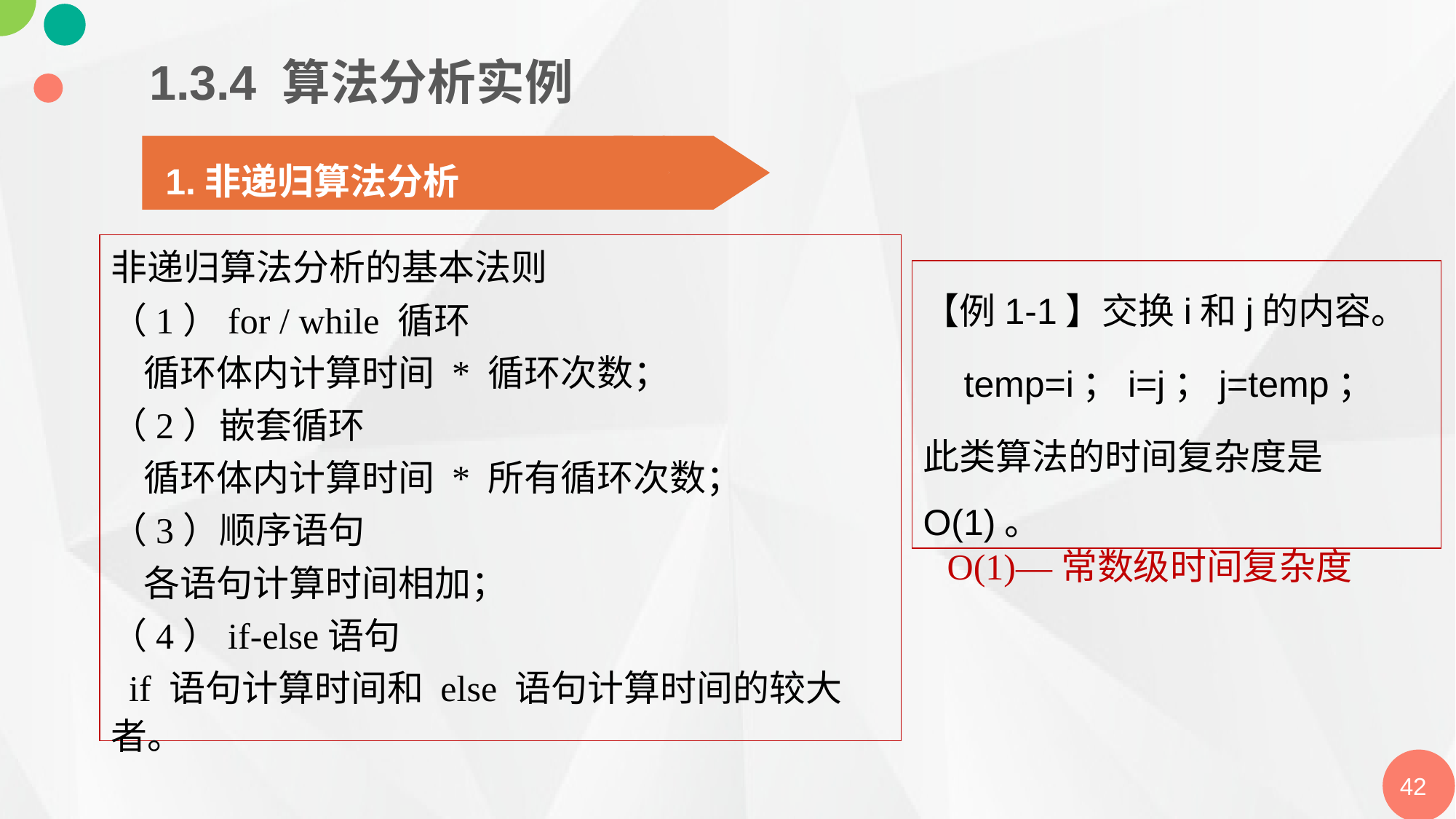

1.3.4 算法分析实例

1.非递归算法分析
非递归算法分析的基本法则
（1）for / while 循环
   循环体内计算时间 * 循环次数；
（2）嵌套循环
   循环体内计算时间 * 所有循环次数；
（3）顺序语句
   各语句计算时间相加；
（4）if-else语句
  if 语句计算时间和 else 语句计算时间的较大者。

【例1-1】交换i和j的内容。
    temp=i；i=j；j=temp；
此类算法的时间复杂度是Ο(1)。
O(1)—常数级时间复杂度